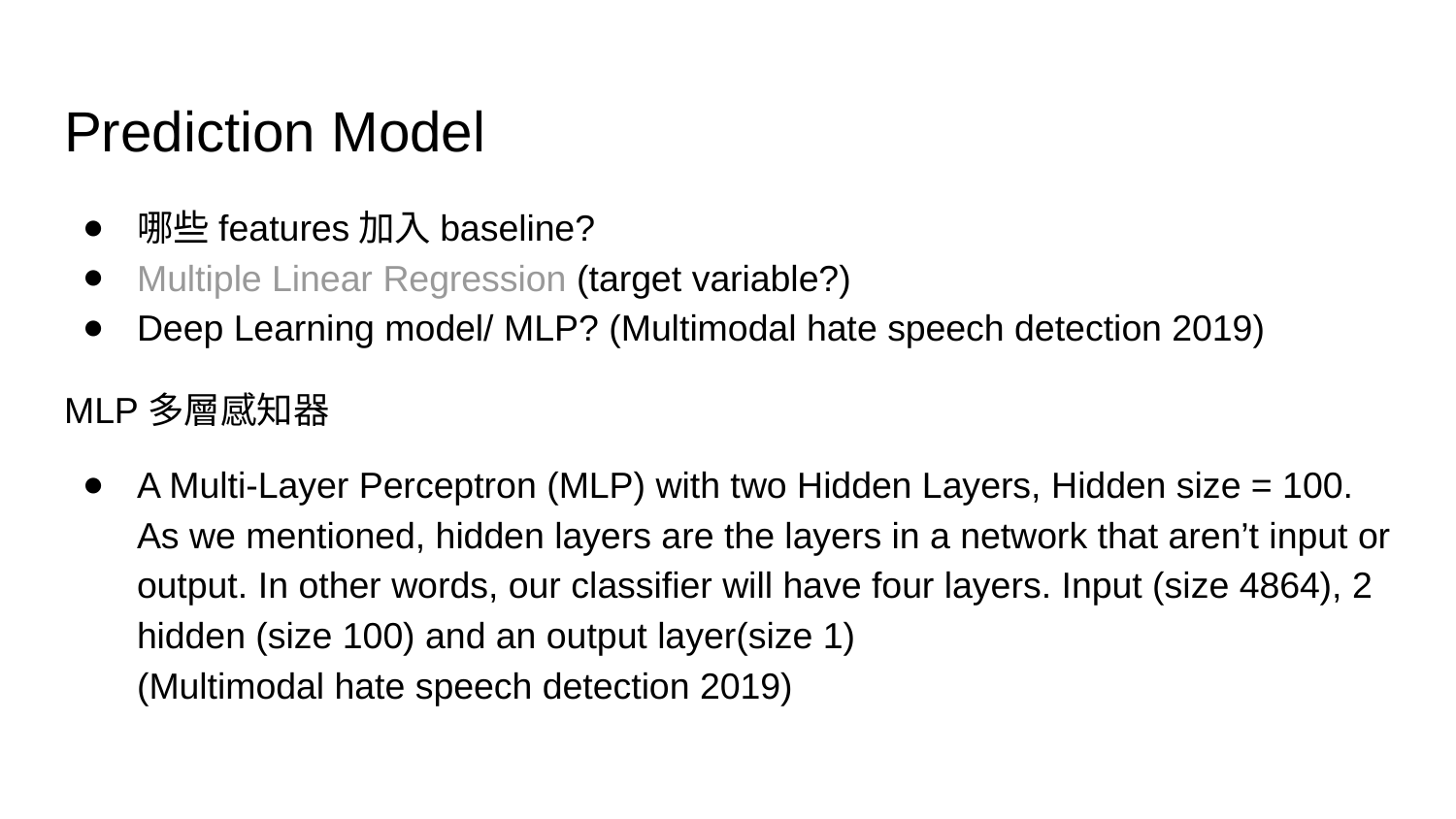

# Prediction Model
哪些features加入baseline?
Multiple Linear Regression (target variable?)
Deep Learning model/ MLP? (Multimodal hate speech detection 2019)
MLP多層感知器
A Multi-Layer Perceptron (MLP) with two Hidden Layers, Hidden size = 100. As we mentioned, hidden layers are the layers in a network that aren’t input or output. In other words, our classifier will have four layers. Input (size 4864), 2 hidden (size 100) and an output layer(size 1)                                    (Multimodal hate speech detection 2019)